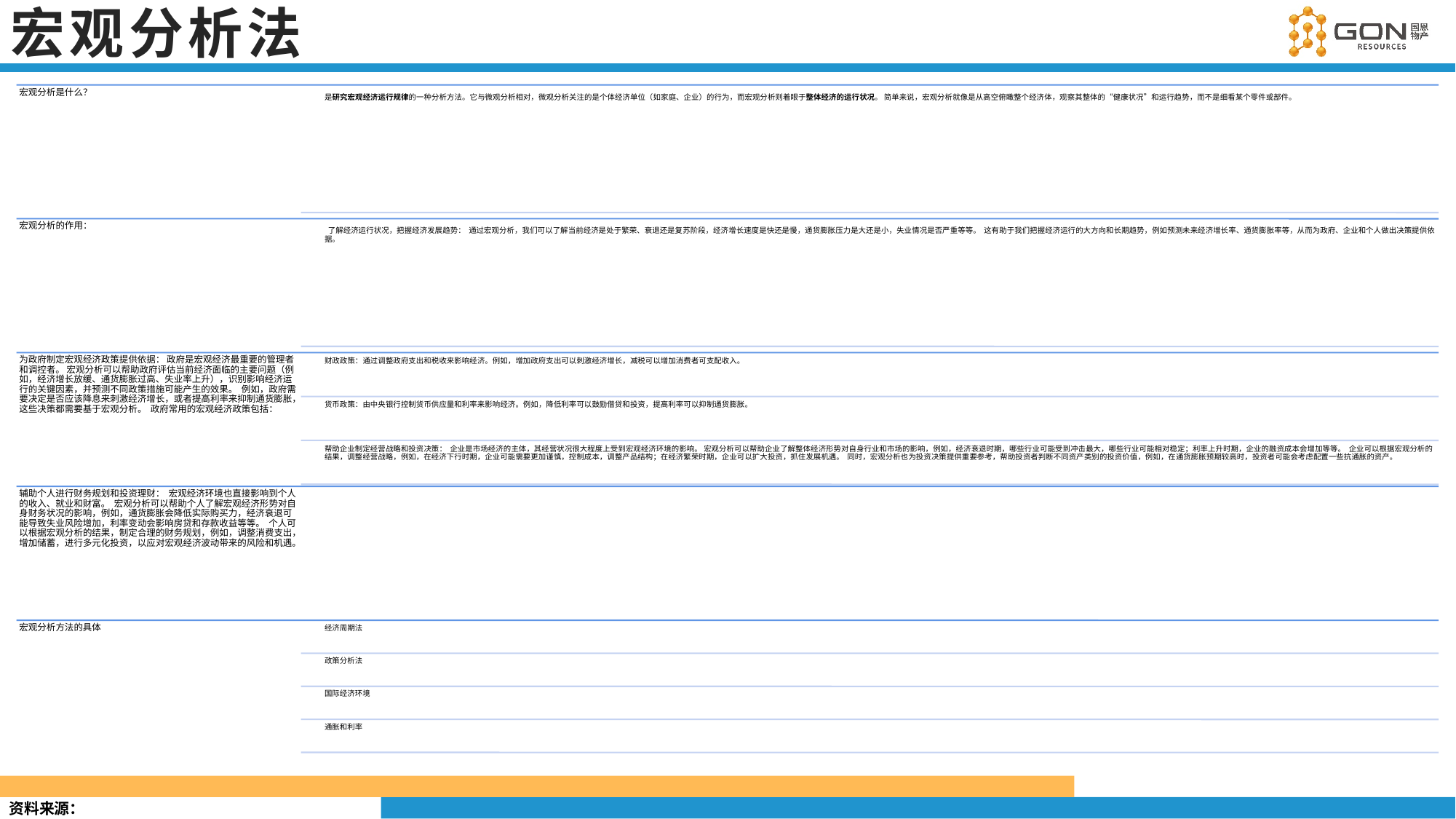

# 宏观分析法
宏观分析是什么？
是研究宏观经济运行规律的一种分析方法。它与微观分析相对，微观分析关注的是个体经济单位（如家庭、企业）的行为，而宏观分析则着眼于整体经济的运行状况。 简单来说，宏观分析就像是从高空俯瞰整个经济体，观察其整体的“健康状况”和运行趋势，而不是细看某个零件或部件。
宏观分析的作用：
 了解经济运行状况，把握经济发展趋势：  通过宏观分析，我们可以了解当前经济是处于繁荣、衰退还是复苏阶段，经济增长速度是快还是慢，通货膨胀压力是大还是小，失业情况是否严重等等。  这有助于我们把握经济运行的大方向和长期趋势，例如预测未来经济增长率、通货膨胀率等，从而为政府、企业和个人做出决策提供依据。
为政府制定宏观经济政策提供依据： 政府是宏观经济最重要的管理者和调控者。 宏观分析可以帮助政府评估当前经济面临的主要问题（例如，经济增长放缓、通货膨胀过高、失业率上升），识别影响经济运行的关键因素，并预测不同政策措施可能产生的效果。  例如，政府需要决定是否应该降息来刺激经济增长，或者提高利率来抑制通货膨胀，这些决策都需要基于宏观分析。  政府常用的宏观经济政策包括：
财政政策：通过调整政府支出和税收来影响经济。例如，增加政府支出可以刺激经济增长，减税可以增加消费者可支配收入。
货币政策：由中央银行控制货币供应量和利率来影响经济。例如，降低利率可以鼓励借贷和投资，提高利率可以抑制通货膨胀。
帮助企业制定经营战略和投资决策：  企业是市场经济的主体，其经营状况很大程度上受到宏观经济环境的影响。 宏观分析可以帮助企业了解整体经济形势对自身行业和市场的影响，例如，经济衰退时期，哪些行业可能受到冲击最大，哪些行业可能相对稳定；利率上升时期，企业的融资成本会增加等等。  企业可以根据宏观分析的结果，调整经营战略，例如，在经济下行时期，企业可能需要更加谨慎，控制成本，调整产品结构；在经济繁荣时期，企业可以扩大投资，抓住发展机遇。  同时，宏观分析也为投资决策提供重要参考，帮助投资者判断不同资产类别的投资价值，例如，在通货膨胀预期较高时，投资者可能会考虑配置一些抗通胀的资产。
辅助个人进行财务规划和投资理财：  宏观经济环境也直接影响到个人的收入、就业和财富。  宏观分析可以帮助个人了解宏观经济形势对自身财务状况的影响，例如，通货膨胀会降低实际购买力，经济衰退可能导致失业风险增加，利率变动会影响房贷和存款收益等等。  个人可以根据宏观分析的结果，制定合理的财务规划，例如，调整消费支出，增加储蓄，进行多元化投资，以应对宏观经济波动带来的风险和机遇。
宏观分析方法的具体
经济周期法
政策分析法
国际经济环境
通胀和利率